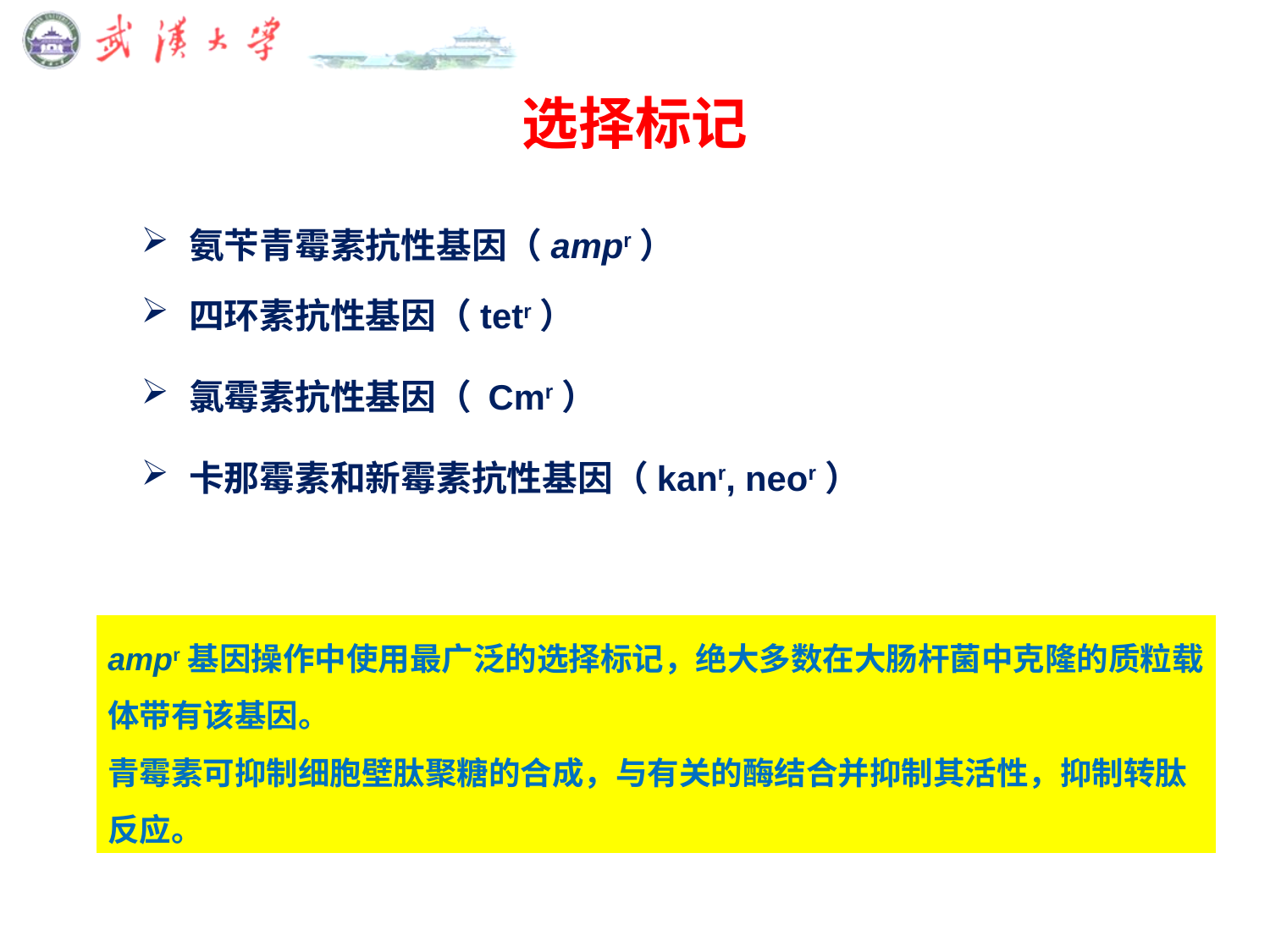

# 选择标记
氨苄青霉素抗性基因（ampr）
四环素抗性基因（tetr）
氯霉素抗性基因（ Cmr）
卡那霉素和新霉素抗性基因（kanr, neor）

琥珀突变抑制基因 supF
ampr基因操作中使用最广泛的选择标记，绝大多数在大肠杆菌中克隆的质粒载体带有该基因。
青霉素可抑制细胞壁肽聚糖的合成，与有关的酶结合并抑制其活性，抑制转肽反应。
蔗糖致死基因 SacB